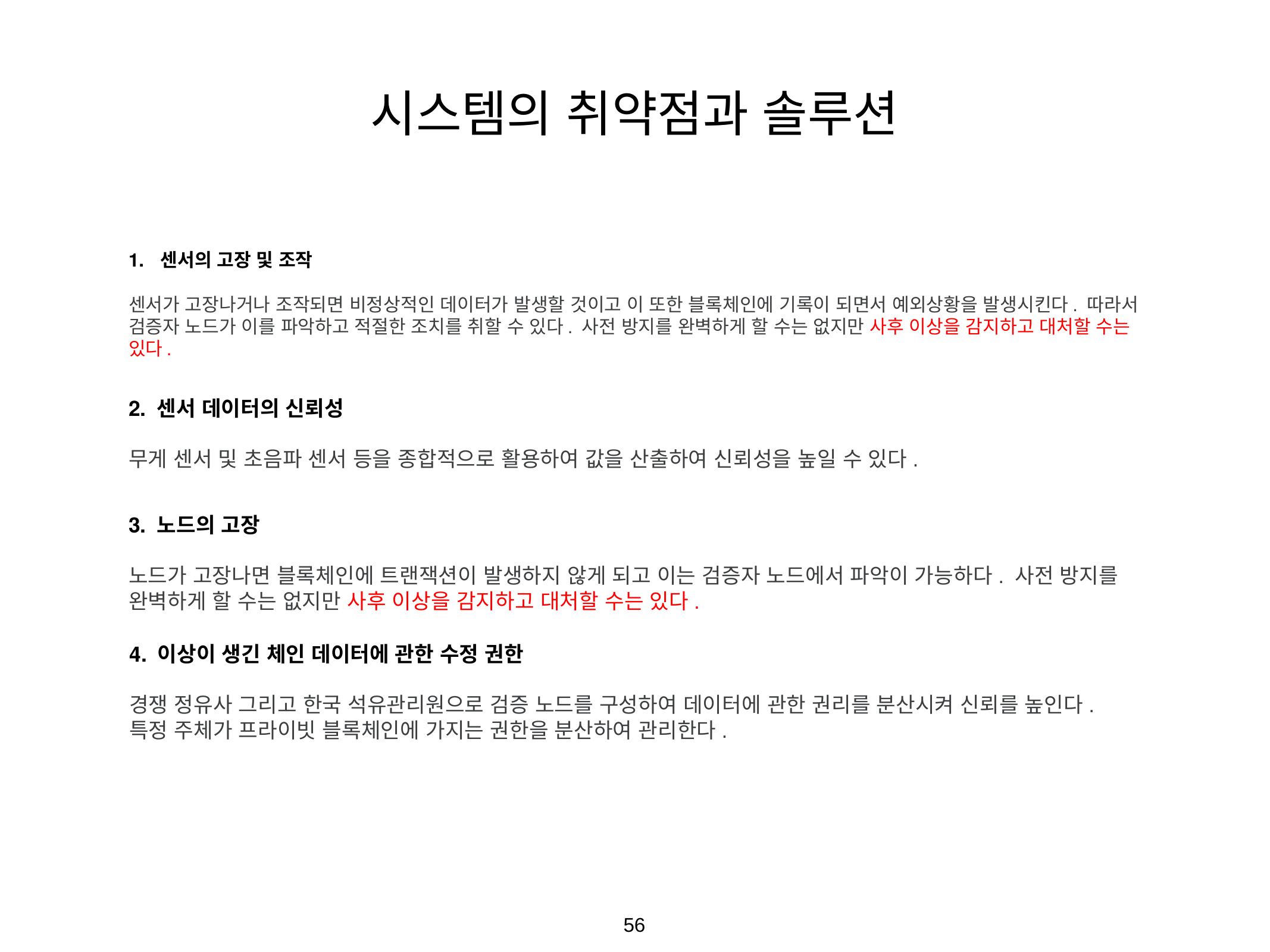

시스템의 취약점과 솔루션
센서의 고장 및 조작

센서가 고장나거나 조작되면 비정상적인 데이터가 발생할 것이고 이 또한 블록체인에 기록이 되면서 예외상황을 발생시킨다. 따라서 검증자 노드가 이를 파악하고 적절한 조치를 취할 수 있다. 사전 방지를 완벽하게 할 수는 없지만 사후 이상을 감지하고 대처할 수는 있다.
2. 센서 데이터의 신뢰성

무게 센서 및 초음파 센서 등을 종합적으로 활용하여 값을 산출하여 신뢰성을 높일 수 있다.
3. 노드의 고장

노드가 고장나면 블록체인에 트랜잭션이 발생하지 않게 되고 이는 검증자 노드에서 파악이 가능하다. 사전 방지를 완벽하게 할 수는 없지만 사후 이상을 감지하고 대처할 수는 있다.
4. 이상이 생긴 체인 데이터에 관한 수정 권한

경쟁 정유사 그리고 한국 석유관리원으로 검증 노드를 구성하여 데이터에 관한 권리를 분산시켜 신뢰를 높인다. 특정 주체가 프라이빗 블록체인에 가지는 권한을 분산하여 관리한다.
56